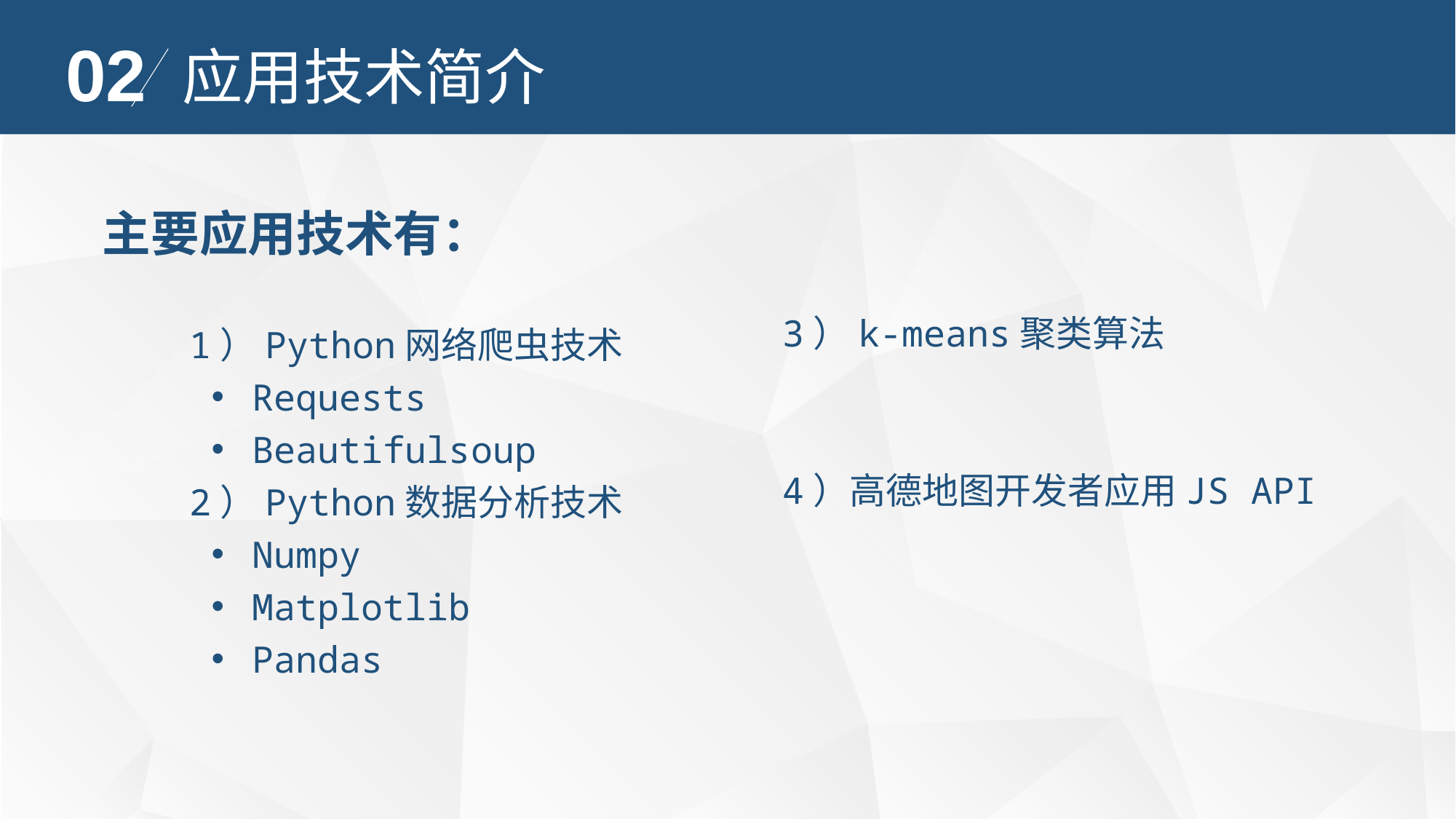

02
应用技术简介
主要应用技术有：

    1）Python网络爬虫技术
Requests
Beautifulsoup
    2）Python数据分析技术
Numpy
Matplotlib
Pandas

    3）k-means聚类算法

    4）高德地图开发者应用JS API